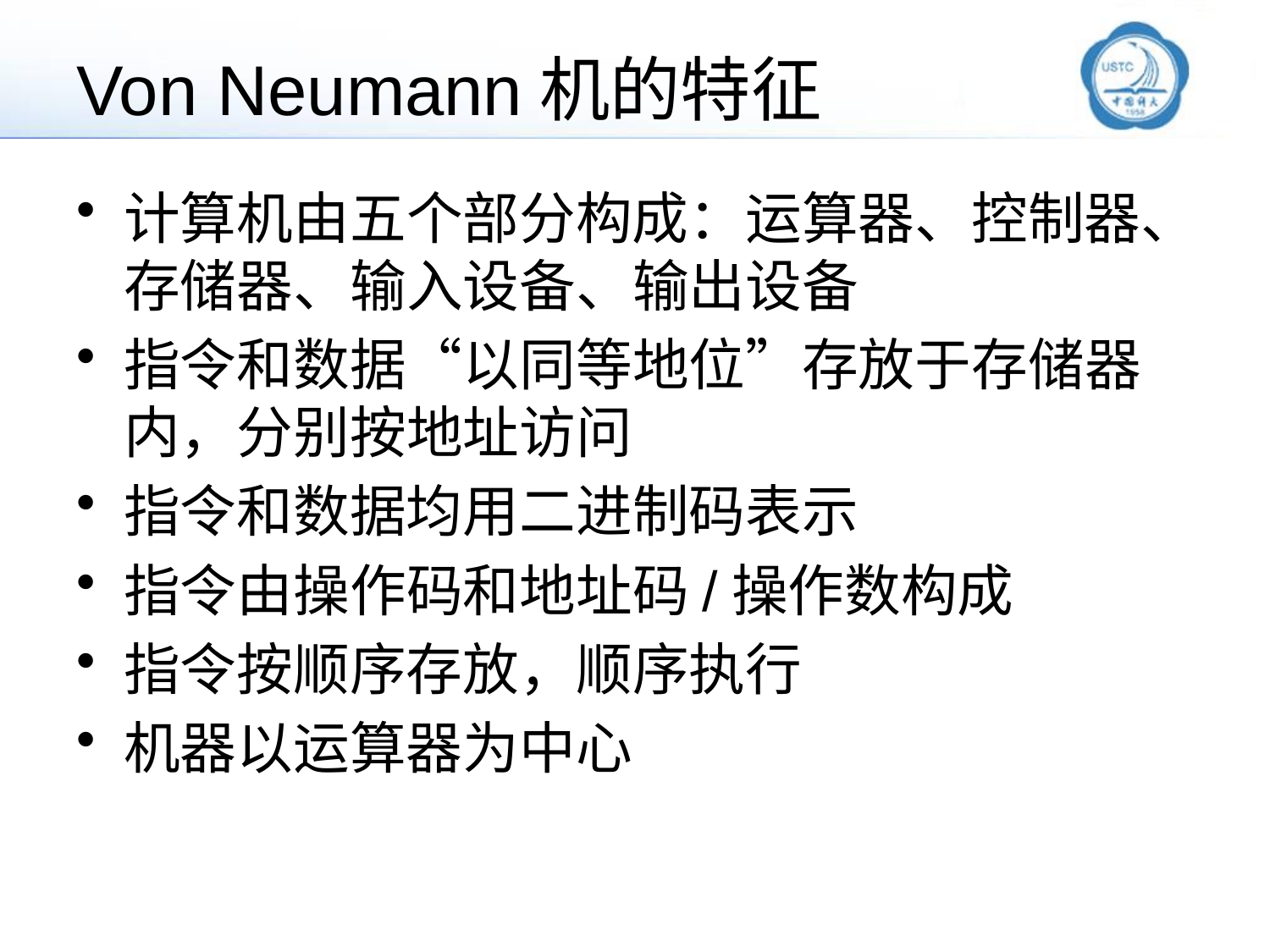

# Von Neumann机的特征
计算机由五个部分构成：运算器、控制器、存储器、输入设备、输出设备
指令和数据“以同等地位”存放于存储器内，分别按地址访问
指令和数据均用二进制码表示
指令由操作码和地址码/操作数构成
指令按顺序存放，顺序执行
机器以运算器为中心